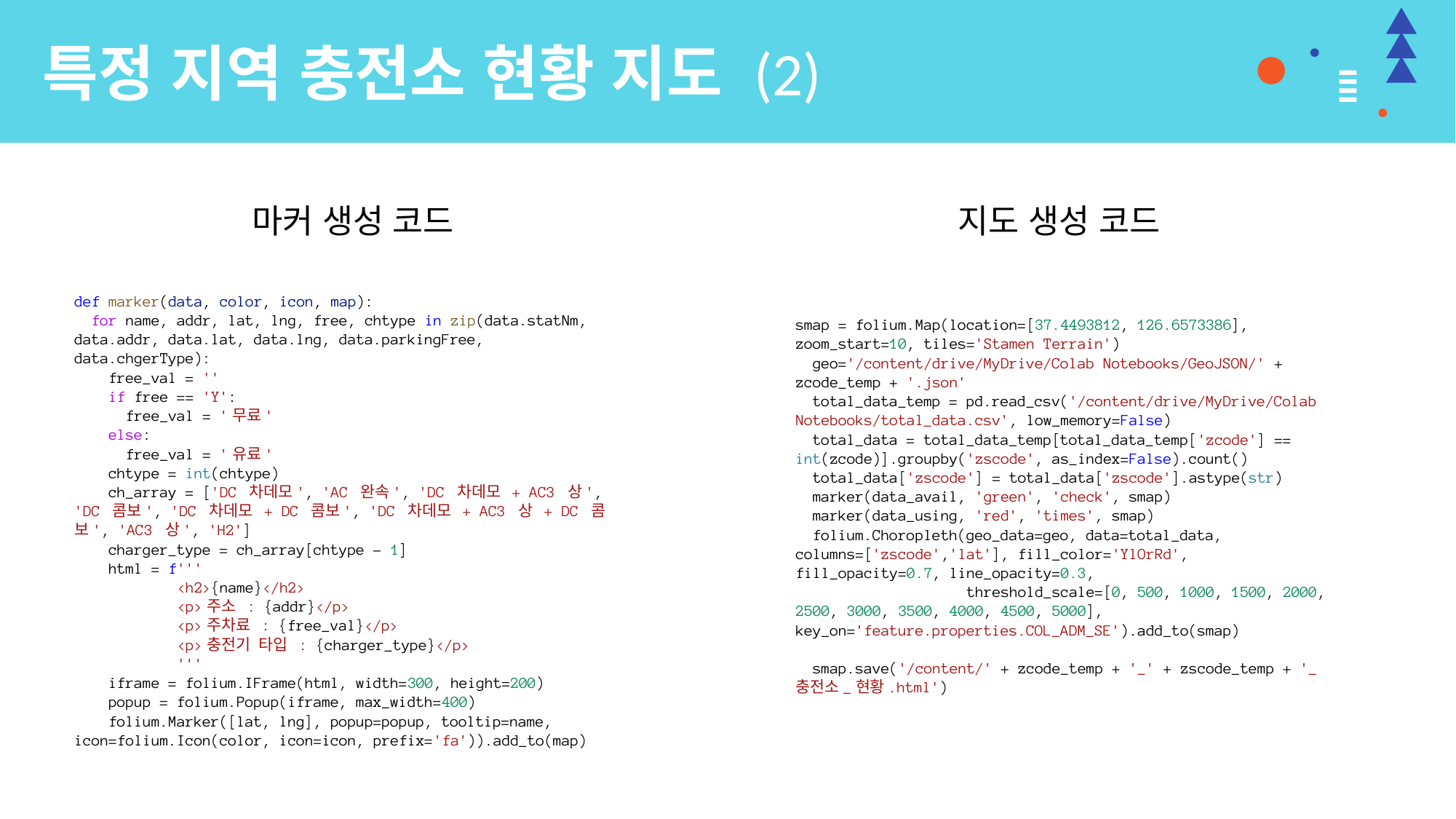

특정 지역 충전소 현황 지도 (2)
마커 생성 코드
지도 생성 코드
def marker(data, color, icon, map):
  for name, addr, lat, lng, free, chtype in zip(data.statNm, data.addr, data.lat, data.lng, data.parkingFree, data.chgerType):
    free_val = ''
    if free == 'Y':
      free_val = '무료'
    else:
      free_val = '유료'
    chtype = int(chtype)
    ch_array = ['DC 차데모', 'AC 완속', 'DC 차데모 + AC3 상', 'DC 콤보', 'DC 차데모 + DC 콤보', 'DC 차데모 + AC3 상 + DC 콤보', 'AC3 상', 'H2']
    charger_type = ch_array[chtype - 1]
    html = f'''
            <h2>{name}</h2>
            <p>주소 : {addr}</p>
            <p>주차료 : {free_val}</p>
            <p>충전기 타입 : {charger_type}</p>
            '''
    iframe = folium.IFrame(html, width=300, height=200)
    popup = folium.Popup(iframe, max_width=400)
    folium.Marker([lat, lng], popup=popup, tooltip=name, icon=folium.Icon(color, icon=icon, prefix='fa')).add_to(map)
smap = folium.Map(location=[37.4493812, 126.6573386], zoom_start=10, tiles='Stamen Terrain')
  geo='/content/drive/MyDrive/Colab Notebooks/GeoJSON/' + zcode_temp + '.json'
  total_data_temp = pd.read_csv('/content/drive/MyDrive/Colab Notebooks/total_data.csv', low_memory=False)
  total_data = total_data_temp[total_data_temp['zcode'] == int(zcode)].groupby('zscode', as_index=False).count()
  total_data['zscode'] = total_data['zscode'].astype(str)
  marker(data_avail, 'green', 'check', smap)
  marker(data_using, 'red', 'times', smap)
  folium.Choropleth(geo_data=geo, data=total_data, columns=['zscode','lat'], fill_color='YlOrRd', fill_opacity=0.7, line_opacity=0.3,
                    threshold_scale=[0, 500, 1000, 1500, 2000, 2500, 3000, 3500, 4000, 4500, 5000], key_on='feature.properties.COL_ADM_SE').add_to(smap)

  smap.save('/content/' + zcode_temp + '_' + zscode_temp + '_충전소_현황.html')